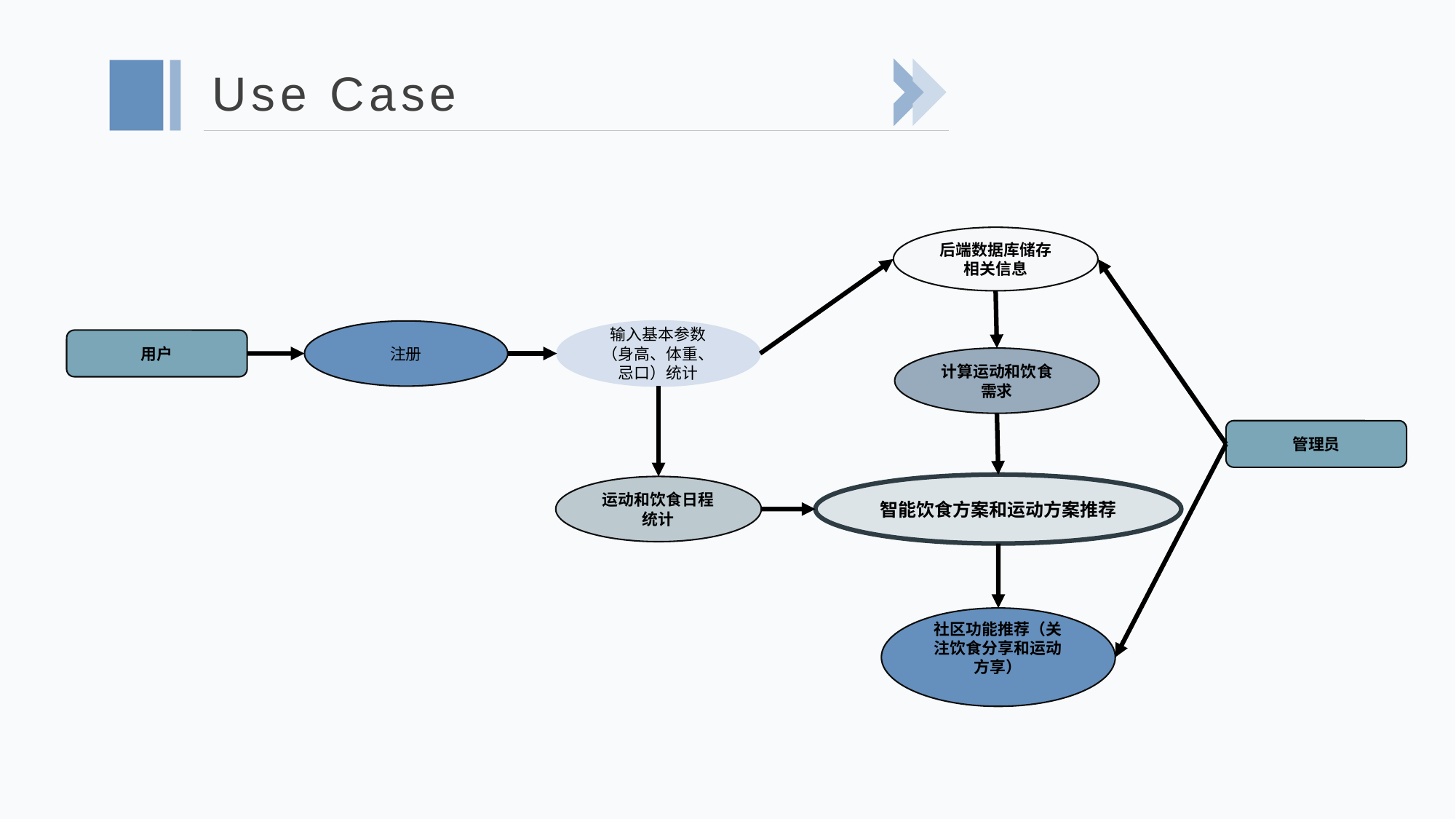

Use Case
后端数据库储存相关信息
注册
输入基本参数（身高、体重、忌口）统计
用户
计算运动和饮食需求
管理员
智能饮食方案和运动方案推荐
运动和饮食日程统计
社区功能推荐（关注饮食分享和运动方享）